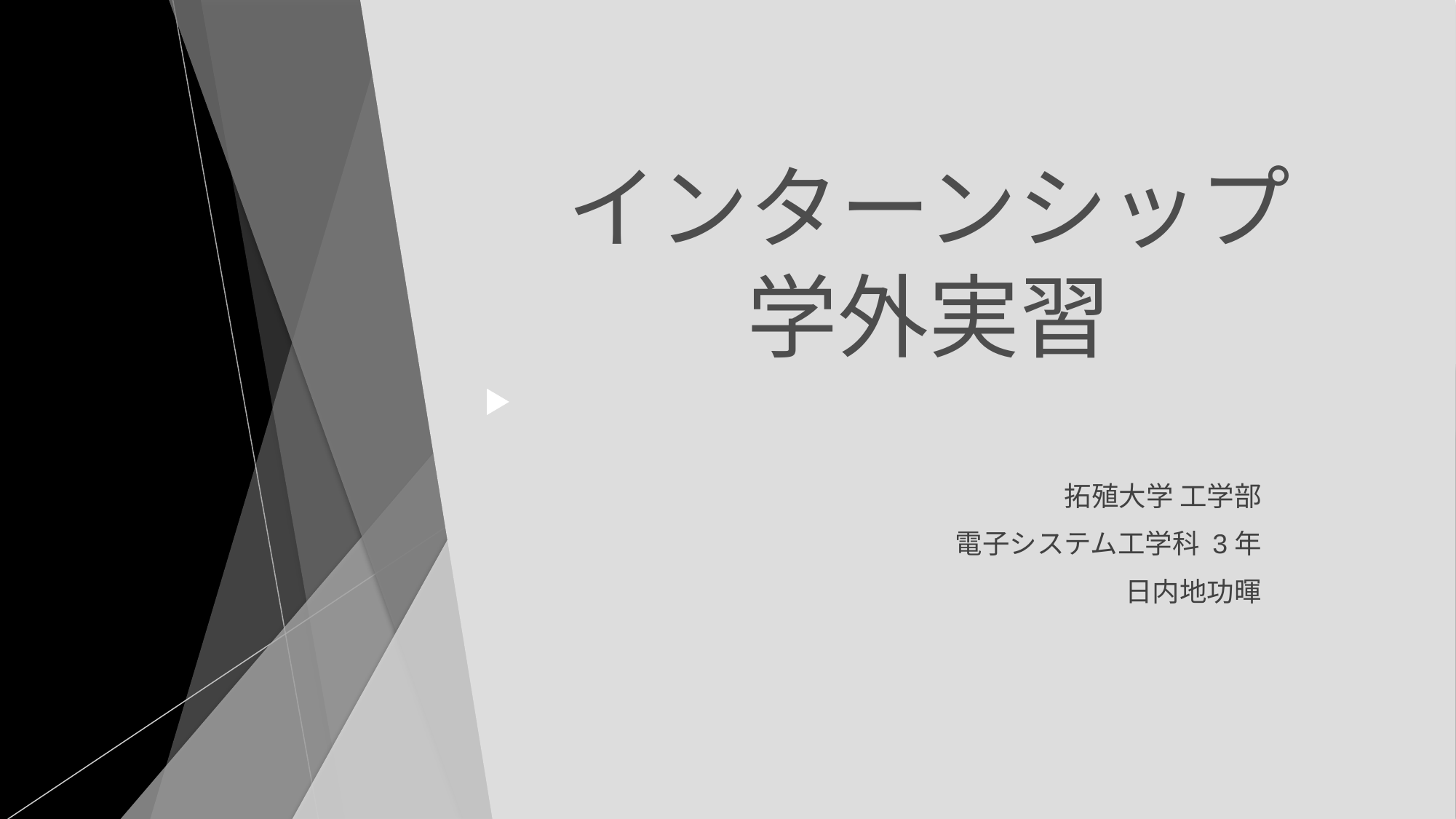

# インターンシップ 学外実習

拓殖大学 工学部
電子システム工学科 3年
日内地功暉